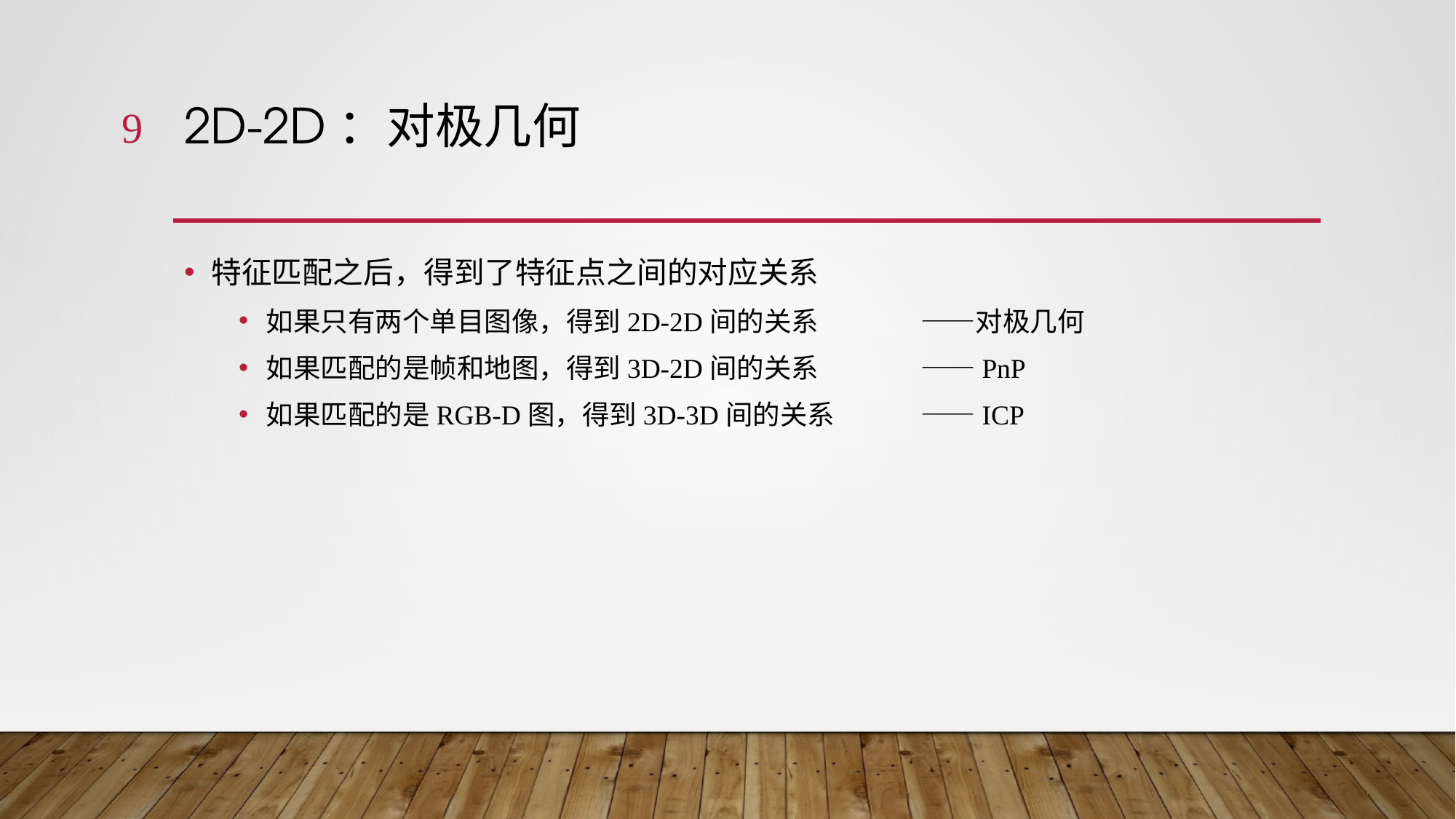

9
# 2D-2D：对极几何
特征匹配之后，得到了特征点之间的对应关系
如果只有两个单目图像，得到2D-2D间的关系	——对极几何
如果匹配的是帧和地图，得到3D-2D间的关系	——PnP
如果匹配的是RGB-D图，得到3D-3D间的关系	——ICP